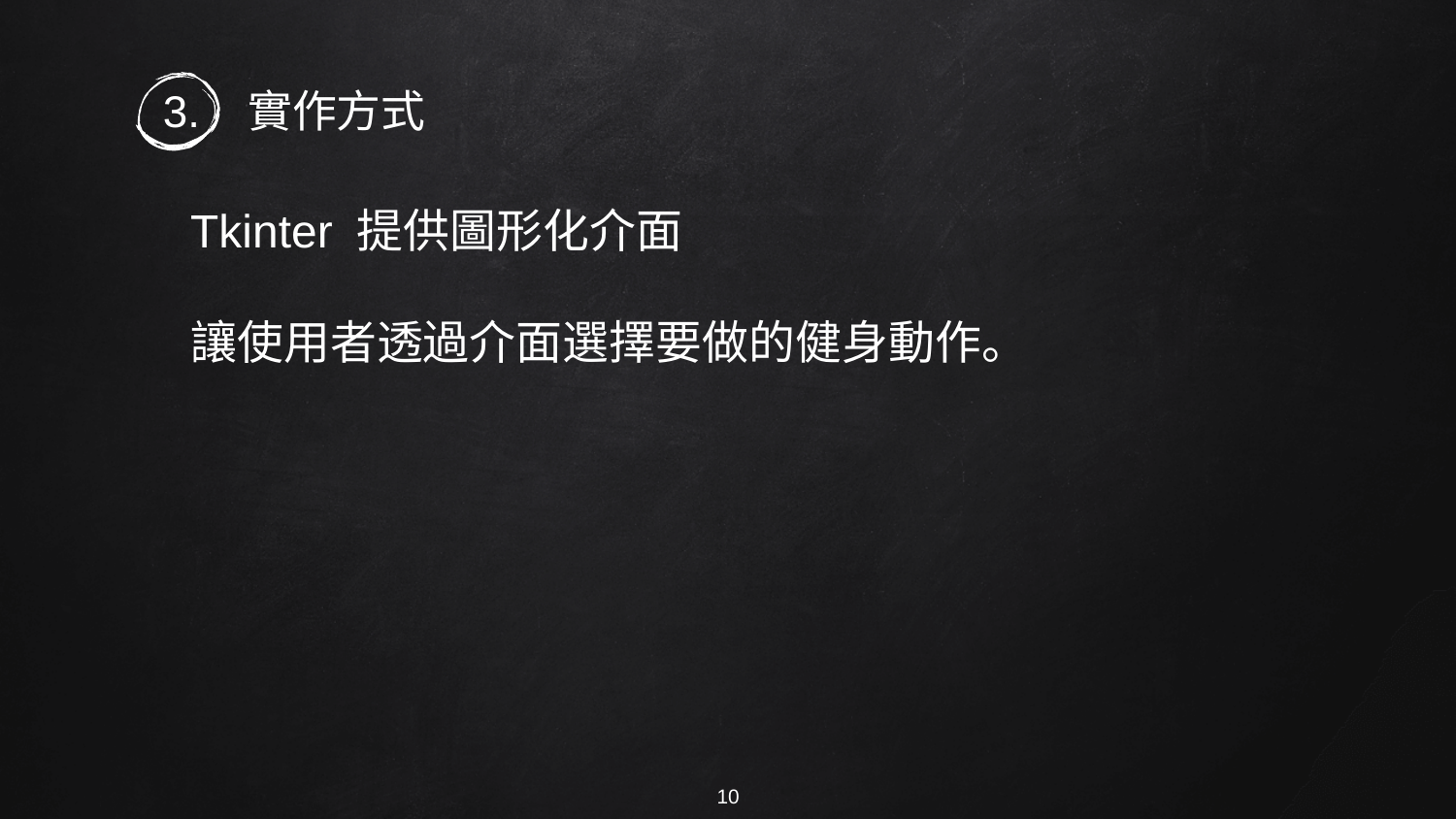

# 3.   實作方式
Tkinter 提供圖形化介面

讓使用者透過介面選擇要做的健身動作。
10